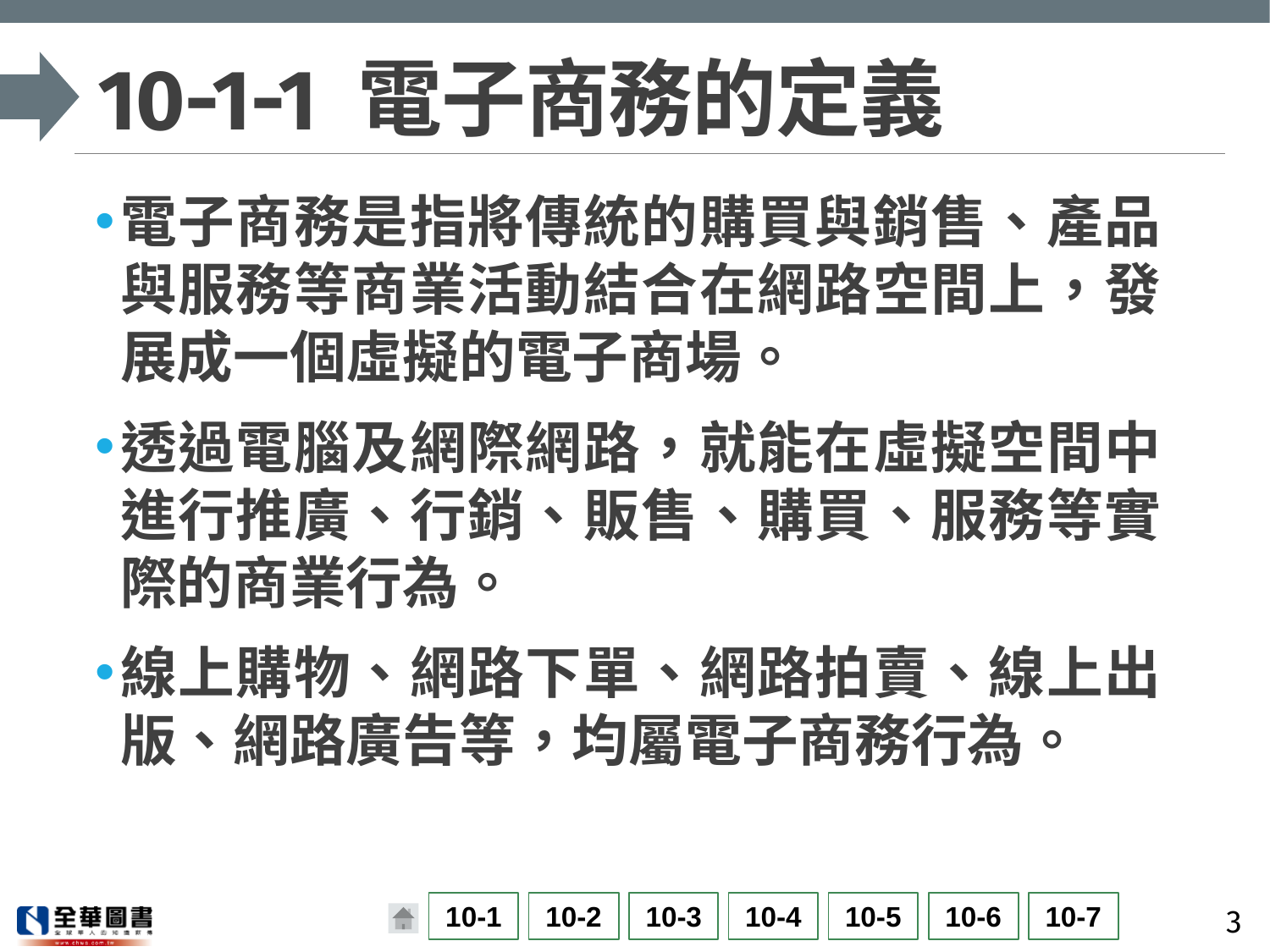

# 10-1-1 電子商務的定義
電子商務是指將傳統的購買與銷售、產品與服務等商業活動結合在網路空間上，發展成一個虛擬的電子商場。
透過電腦及網際網路，就能在虛擬空間中進行推廣、行銷、販售、購買、服務等實際的商業行為。
線上購物、網路下單、網路拍賣、線上出版、網路廣告等，均屬電子商務行為。
3